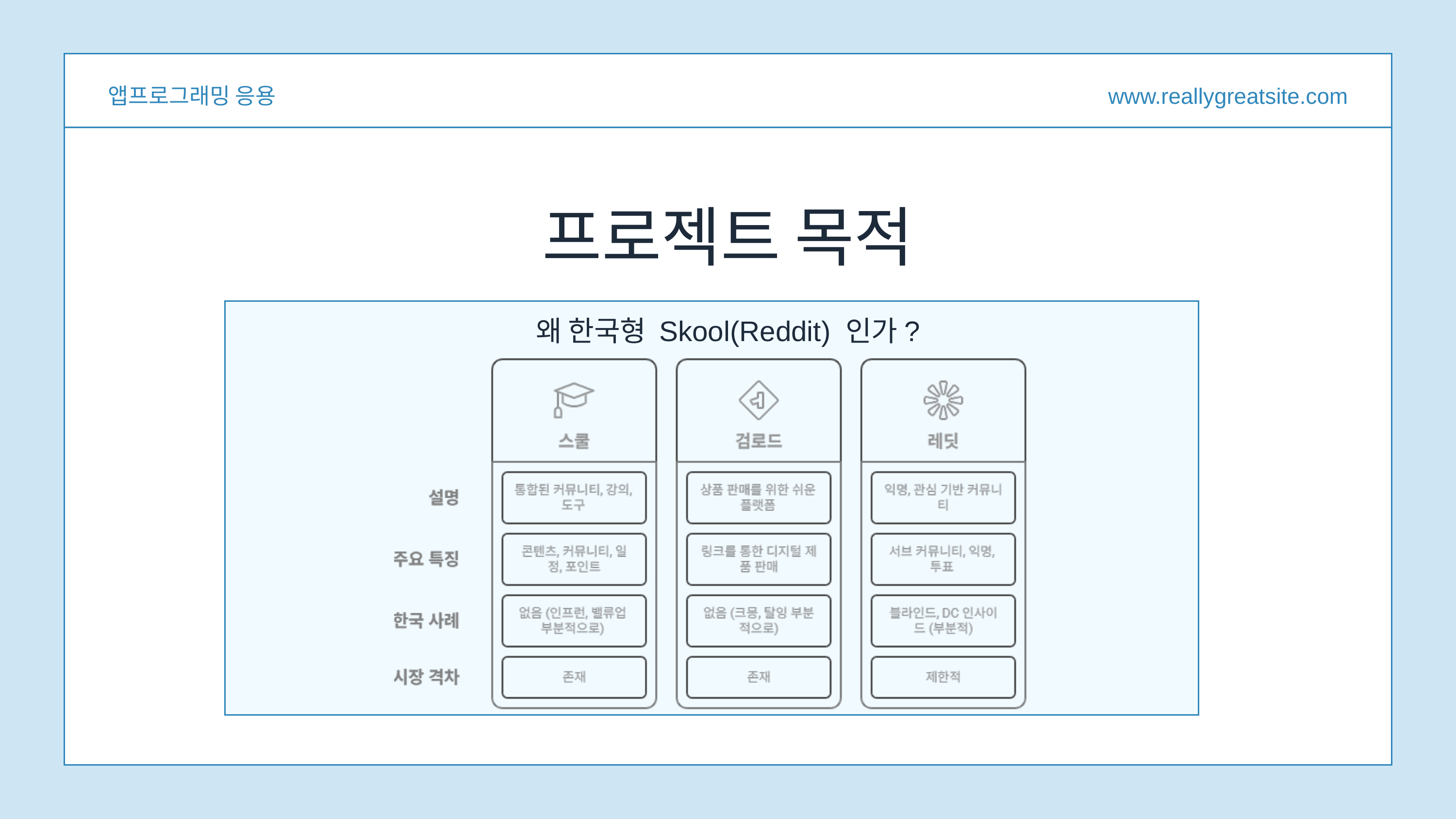

앱프로그래밍 응용
www.reallygreatsite.com

프로젝트 목적

왜 한국형 Skool(Reddit) 인가?